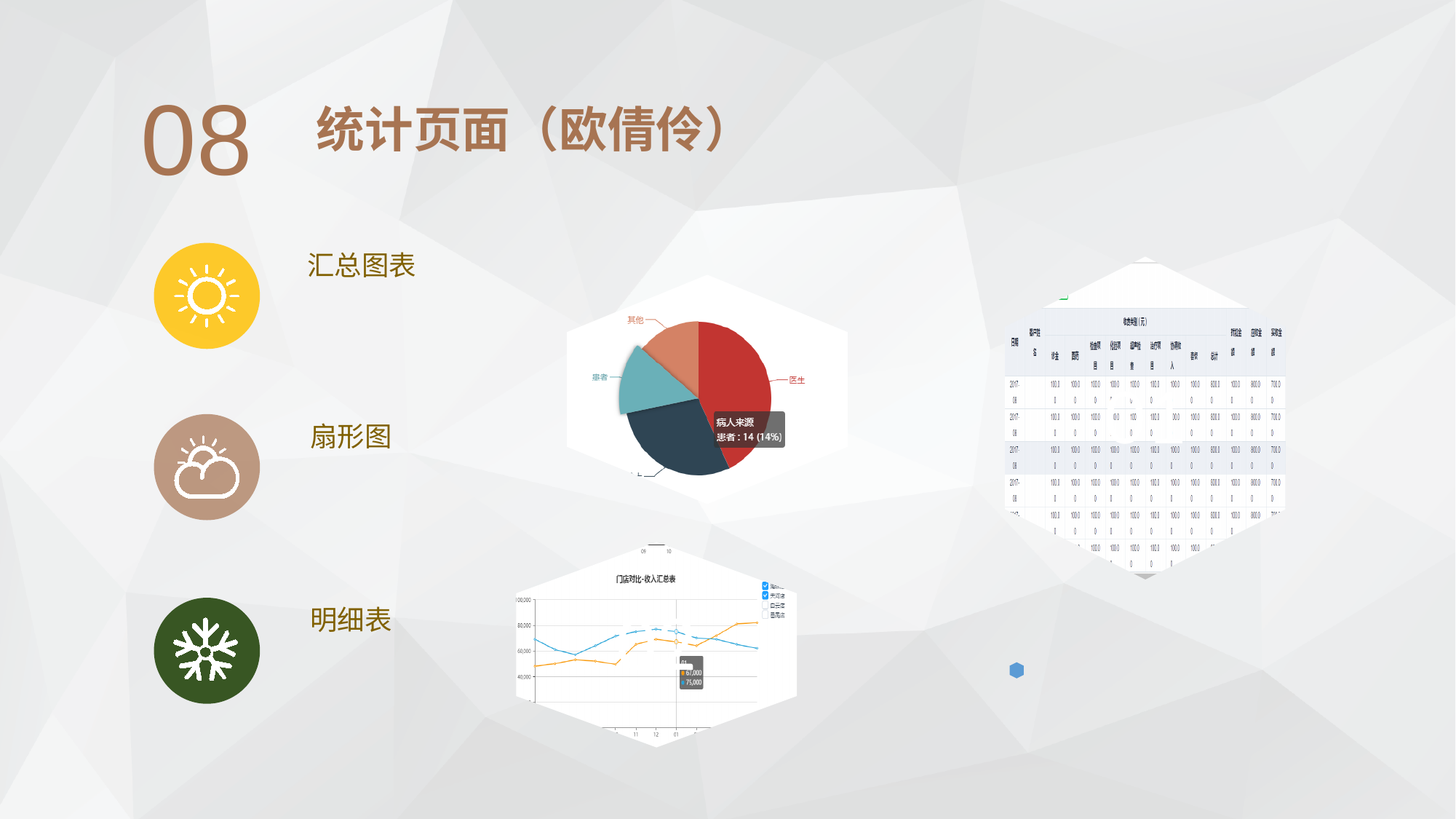

08
统计页面（欧倩伶）

01

02

汇总图表

扇形图

明细表